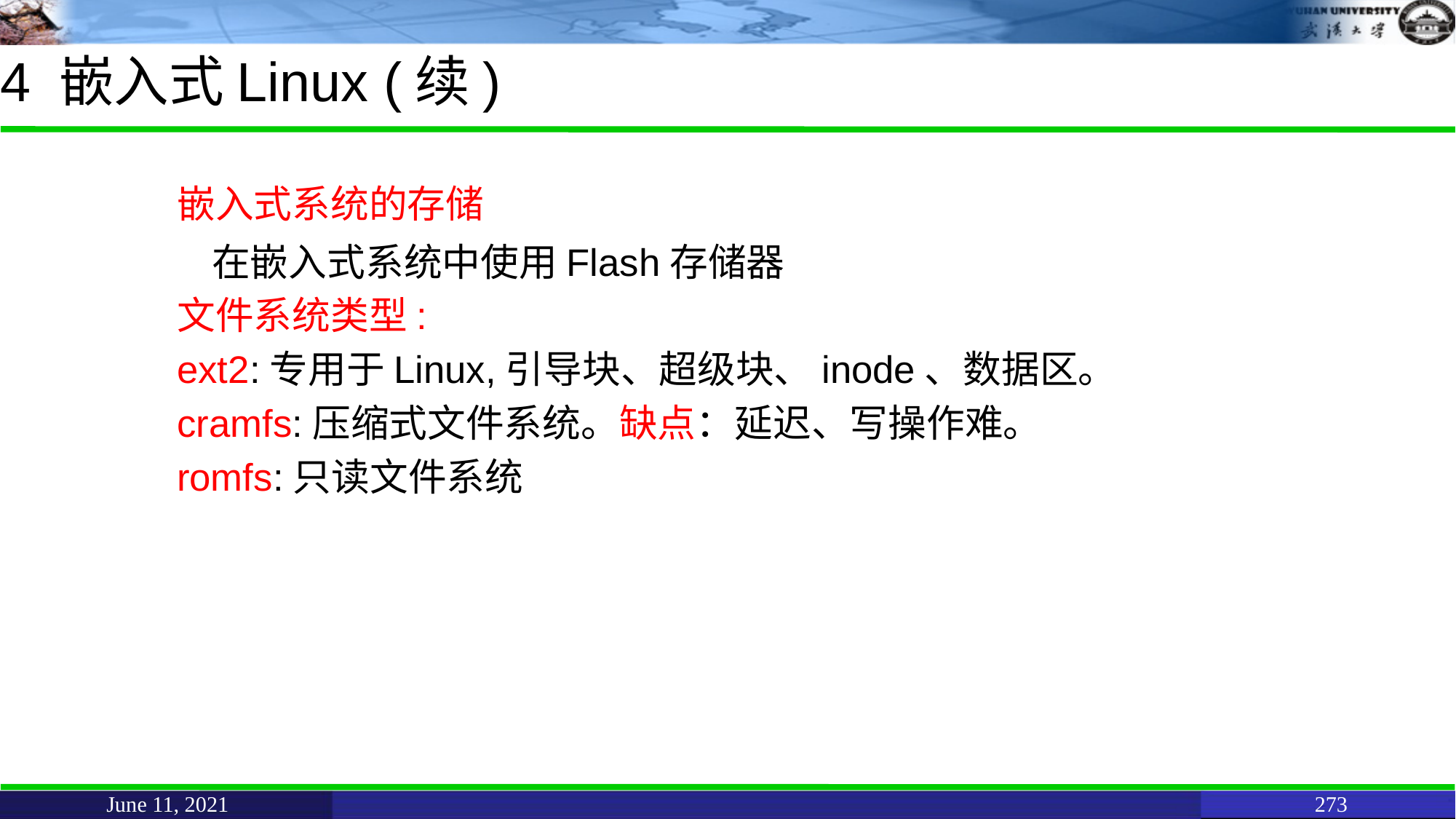

# 4 嵌入式Linux (续)
嵌入式系统的存储
   在嵌入式系统中使用Flash存储器
文件系统类型:
ext2:专用于Linux,引导块、超级块、inode、数据区。
cramfs:压缩式文件系统。缺点：延迟、写操作难。
romfs:只读文件系统
June 11, 2021

273